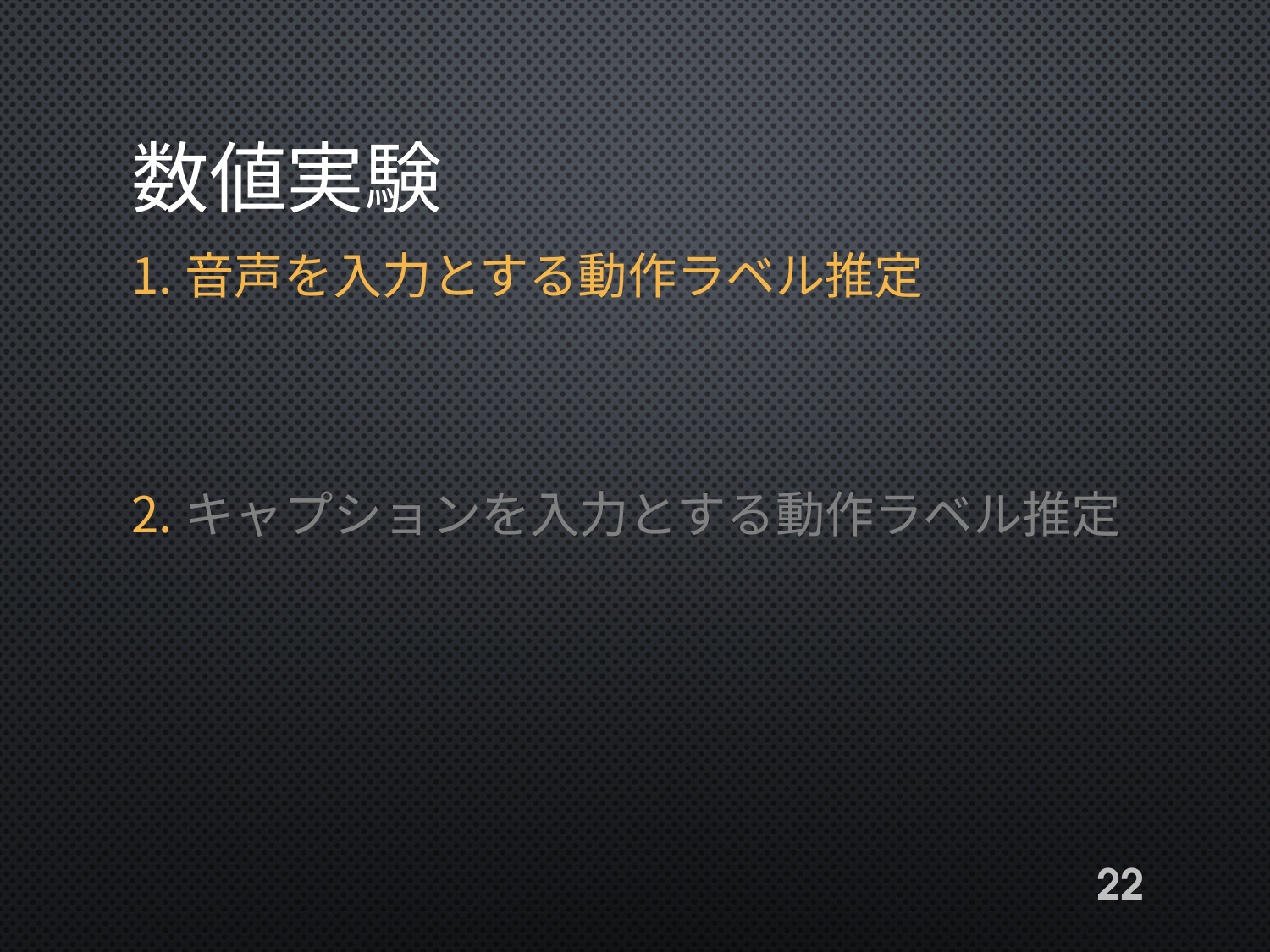

# 数値実験
音声を入力とする動作ラベル推定

キャプションを入力とする動作ラベル推定
22